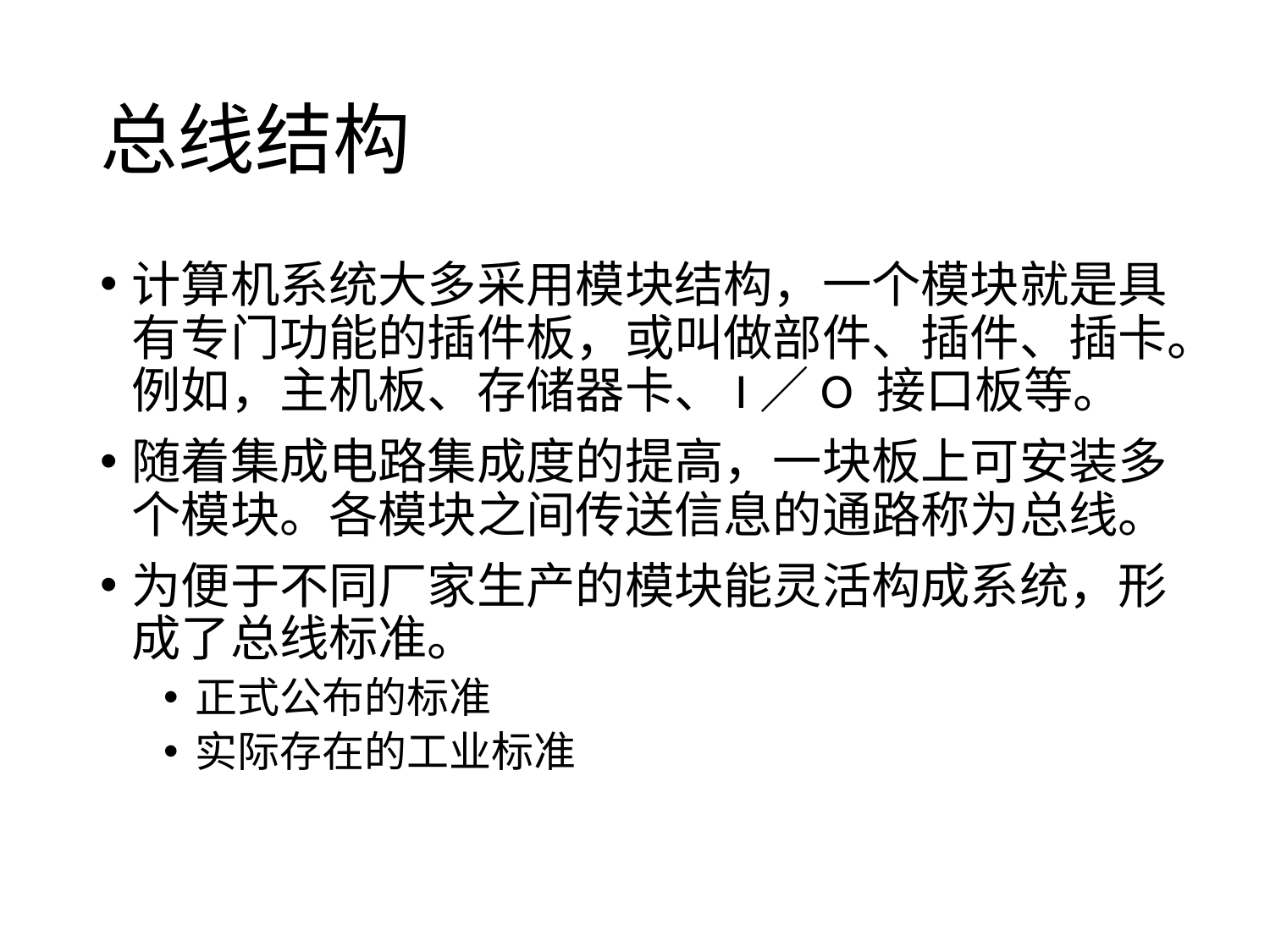

# 总线结构
计算机系统大多采用模块结构，一个模块就是具有专门功能的插件板，或叫做部件、插件、插卡。例如，主机板、存储器卡、I／O 接口板等。
随着集成电路集成度的提高，一块板上可安装多个模块。各模块之间传送信息的通路称为总线。
为便于不同厂家生产的模块能灵活构成系统，形成了总线标准。
正式公布的标准
实际存在的工业标准